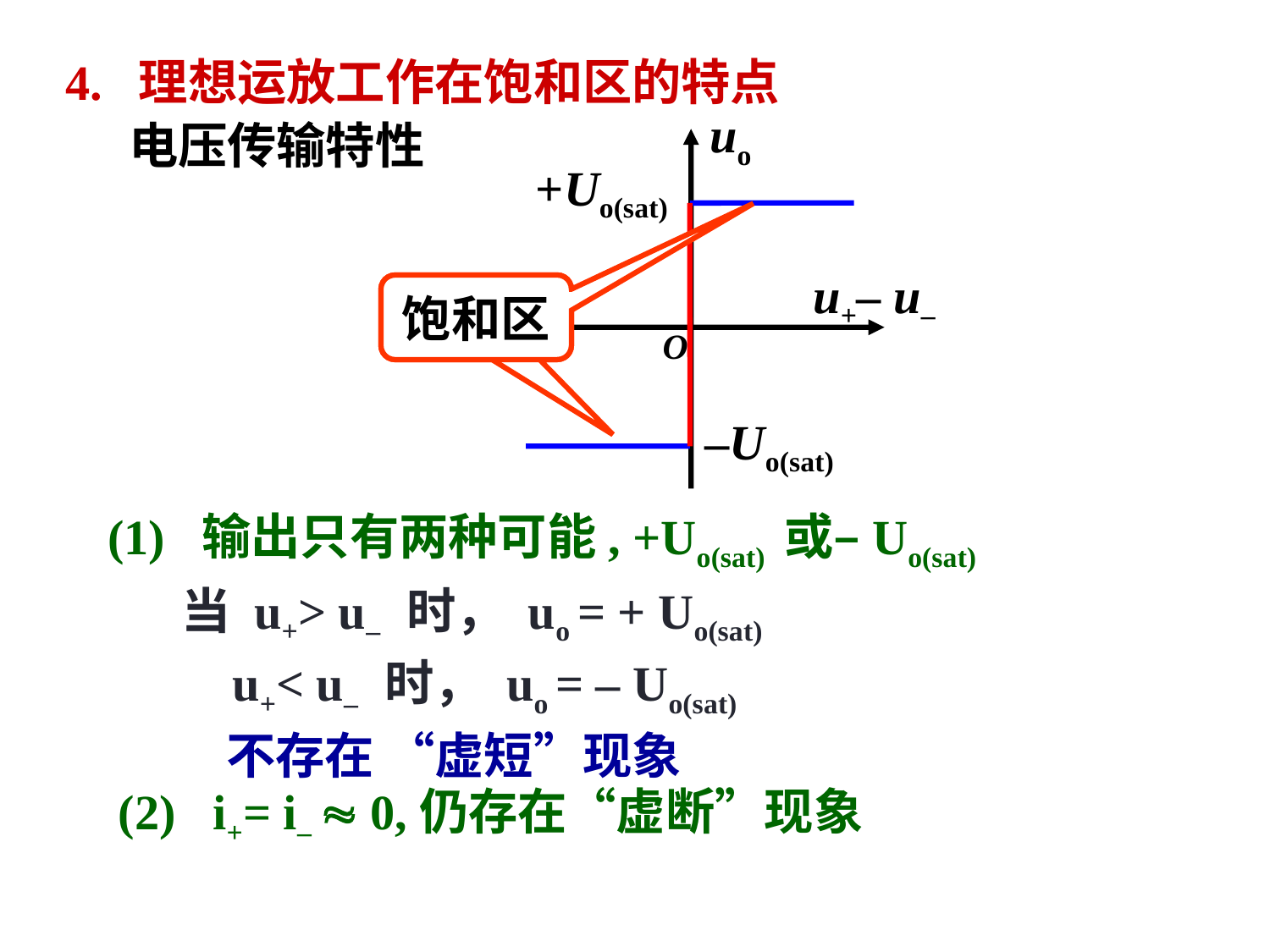

4.  理想运放工作在饱和区的特点
uo

+Uo(sat)

    u+– u–

饱和区
 O

–Uo(sat)
电压传输特性
(1)  输出只有两种可能, +Uo(sat) 或–Uo(sat)
当 u+> u–  时， uo = + Uo(sat)
       u+< u–  时， uo = – Uo(sat)
     不存在 “虚短”现象
(2)   i+= i– ≈ 0,仍存在“虚断”现象